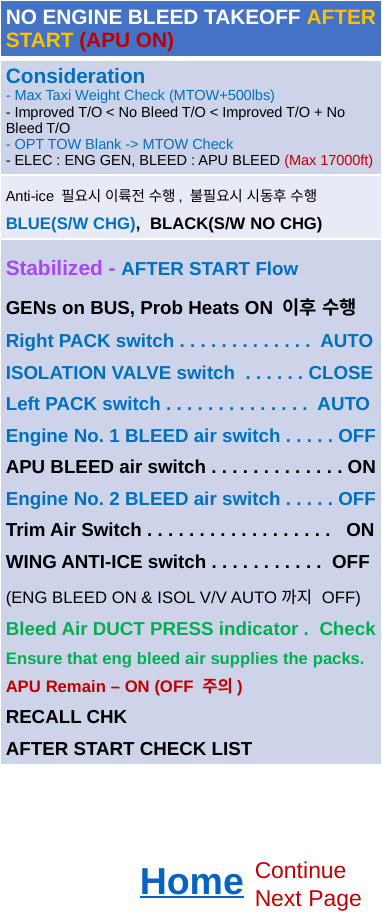

| NO ENGINE BLEED TAKEOFF AFTER START (APU ON) |
| --- |
| Consideration - Max Taxi Weight Check (MTOW+500lbs) - Improved T/O < No Bleed T/O < Improved T/O + No Bleed T/O - OPT TOW Blank -> MTOW Check - ELEC : ENG GEN, BLEED : APU BLEED (Max 17000ft) |
| Anti-ice 필요시 이륙전 수행, 불필요시 시동후 수행 BLUE(S/W CHG), BLACK(S/W NO CHG) |
| Stabilized - AFTER START Flow GENs on BUS, Prob Heats ON 이후 수행 Right PACK switch . . . . . . . . . . . . . AUTO ISOLATION VALVE switch . . . . . . CLOSE Left PACK switch . . . . . . . . . . . . . . AUTO Engine No. 1 BLEED air switch . . . . . OFF APU BLEED air switch . . . . . . . . . . . . . ON Engine No. 2 BLEED air switch . . . . . OFF Trim Air Switch . . . . . . . . . . . . . . . . . . ON WING ANTI-ICE switch . . . . . . . . . . . OFF (ENG BLEED ON & ISOL V/V AUTO까지 OFF) Bleed Air DUCT PRESS indicator . Check Ensure that eng bleed air supplies the packs. APU Remain – ON (OFF 주의) RECALL CHK AFTER START CHECK LIST |
Continue
Next Page
Home